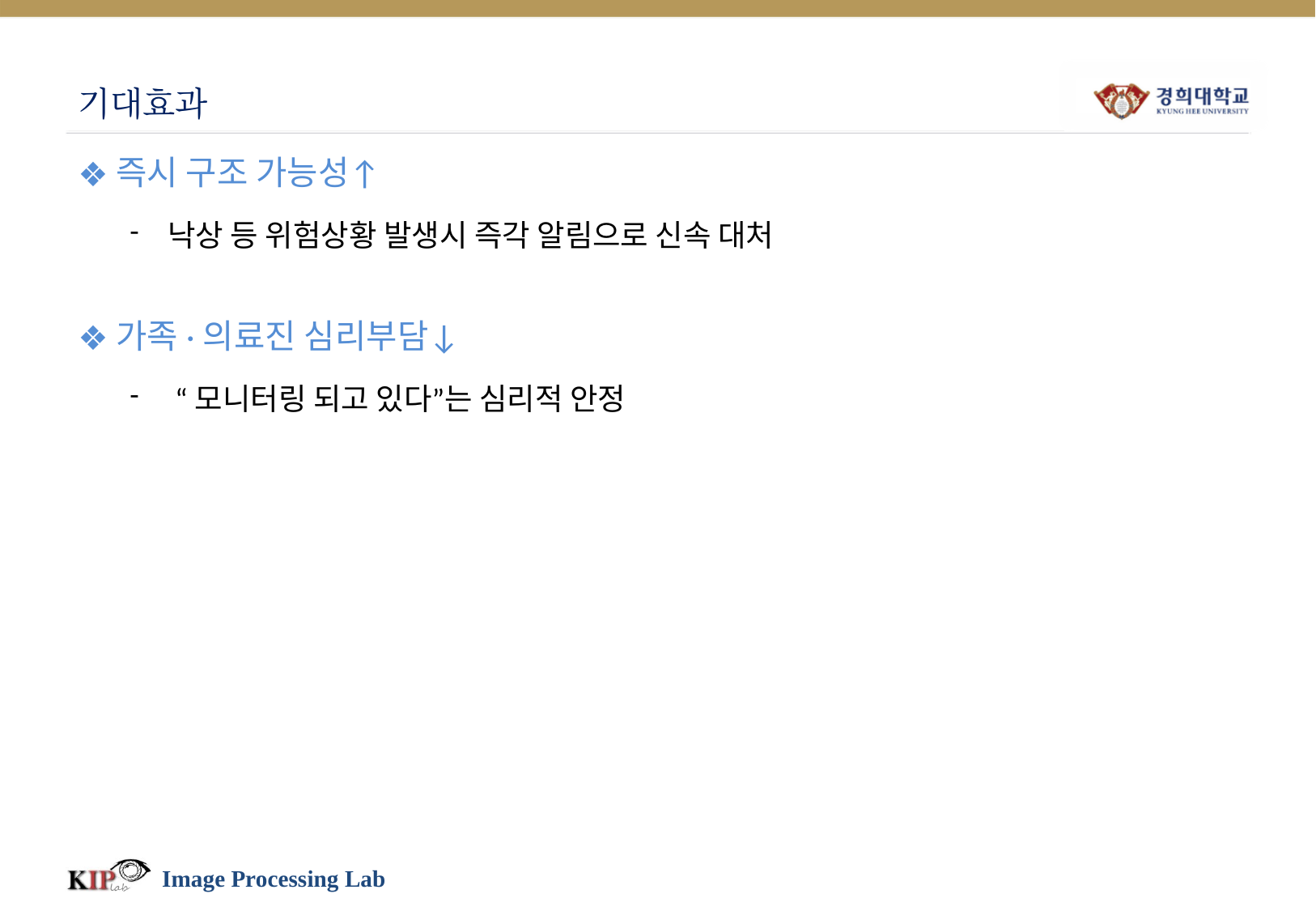

# 기대효과
즉시 구조 가능성↑
낙상 등 위험상황 발생시 즉각 알림으로 신속 대처

가족·의료진 심리부담↓
 “모니터링 되고 있다”는 심리적 안정

Image Processing Lab